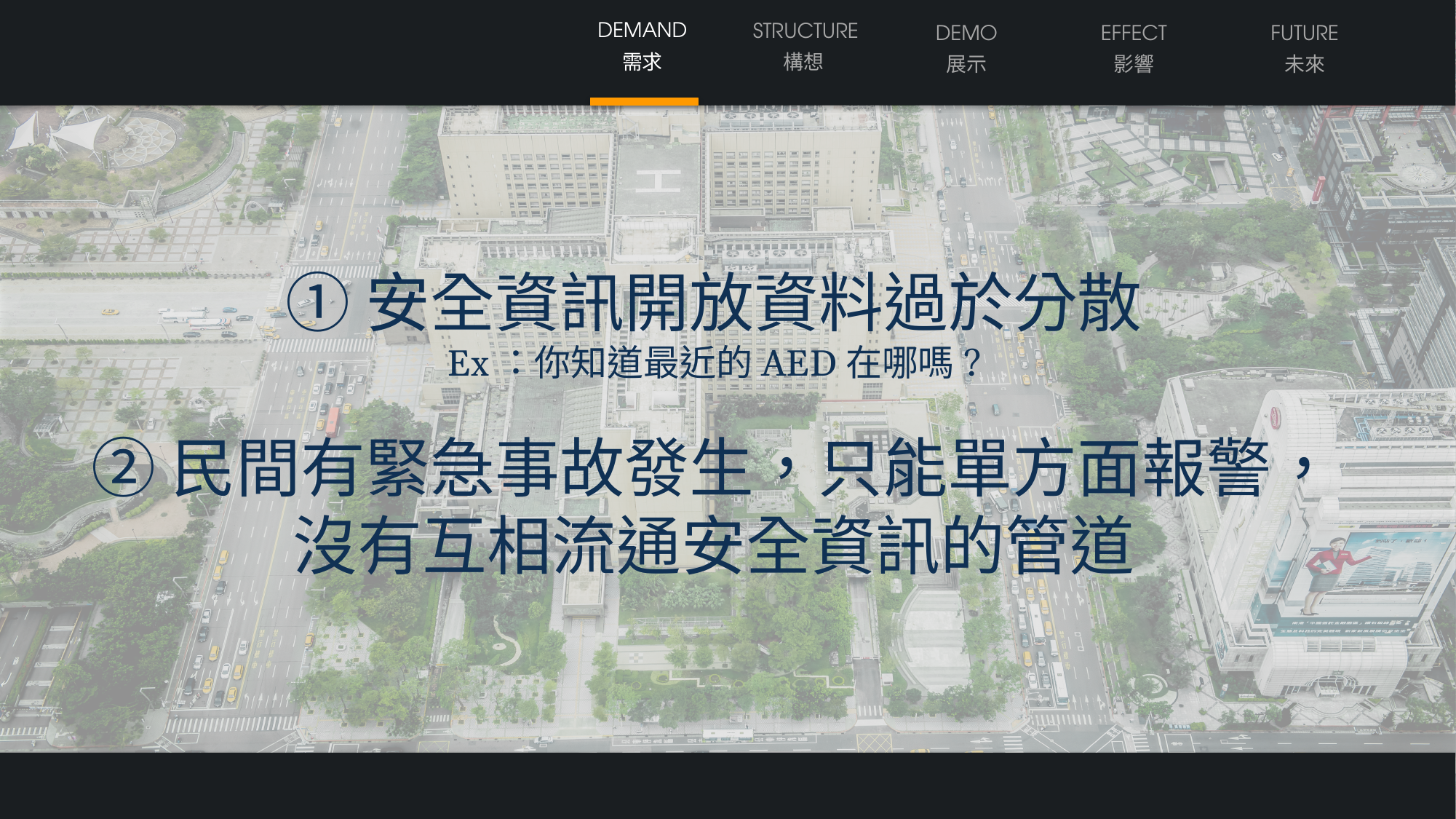

DEMAND
需求
STRUCTURE
構想
DEMO
展示
EFFECT
影響
FUTURE
未來

①安全資訊開放資料過於分散
Ex：你知道最近的AED在哪嗎?
②民間有緊急事故發生，只能單方面報警，
沒有互相流通安全資訊的管道